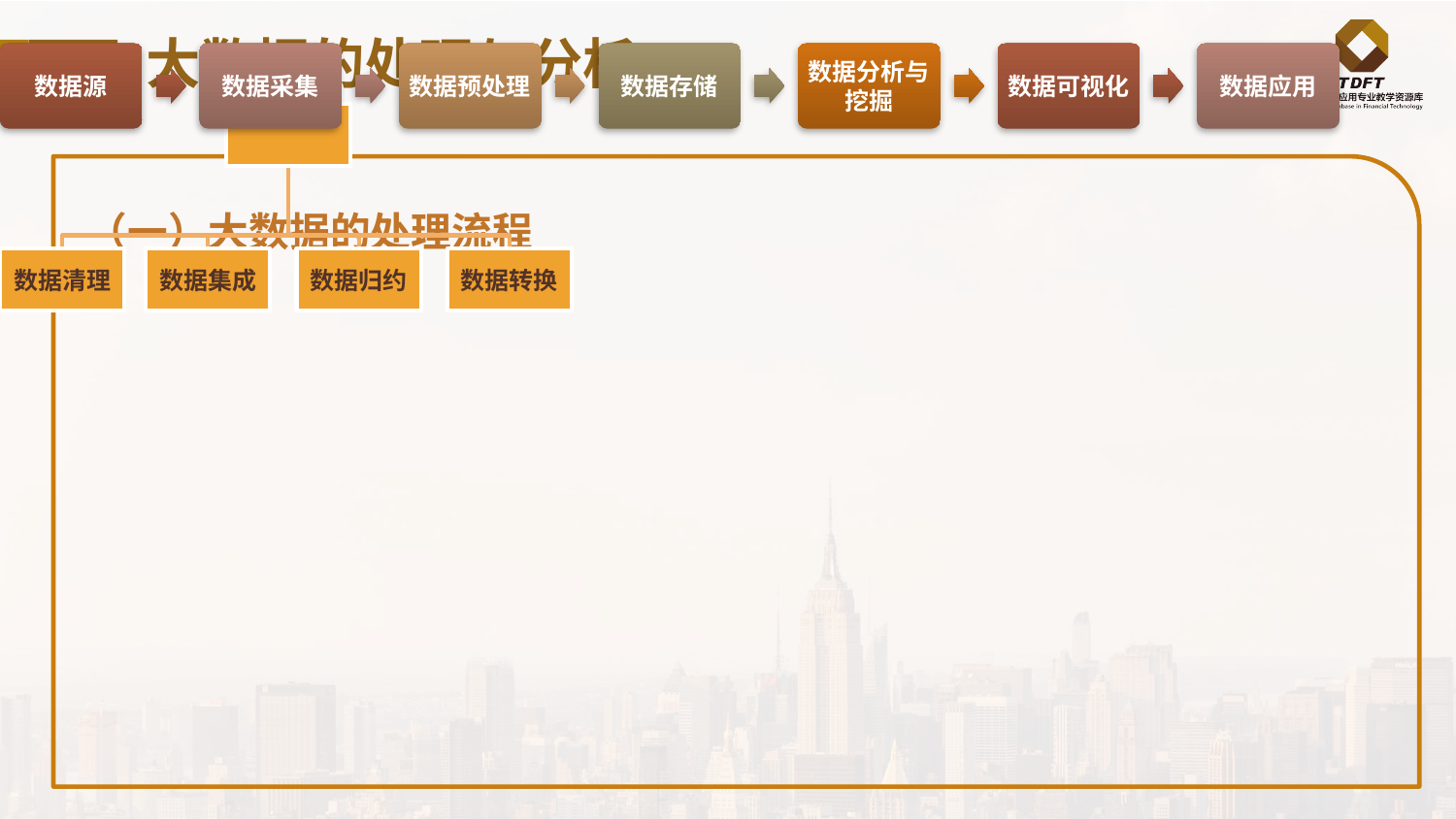

# 大数据的处理与分析

 （一）大数据的处理流程

数据清理
数据集成
数据归约
数据转换

数据源

数据采集

数据预处理

数据存储

数据分析与挖掘

数据可视化

数据应用